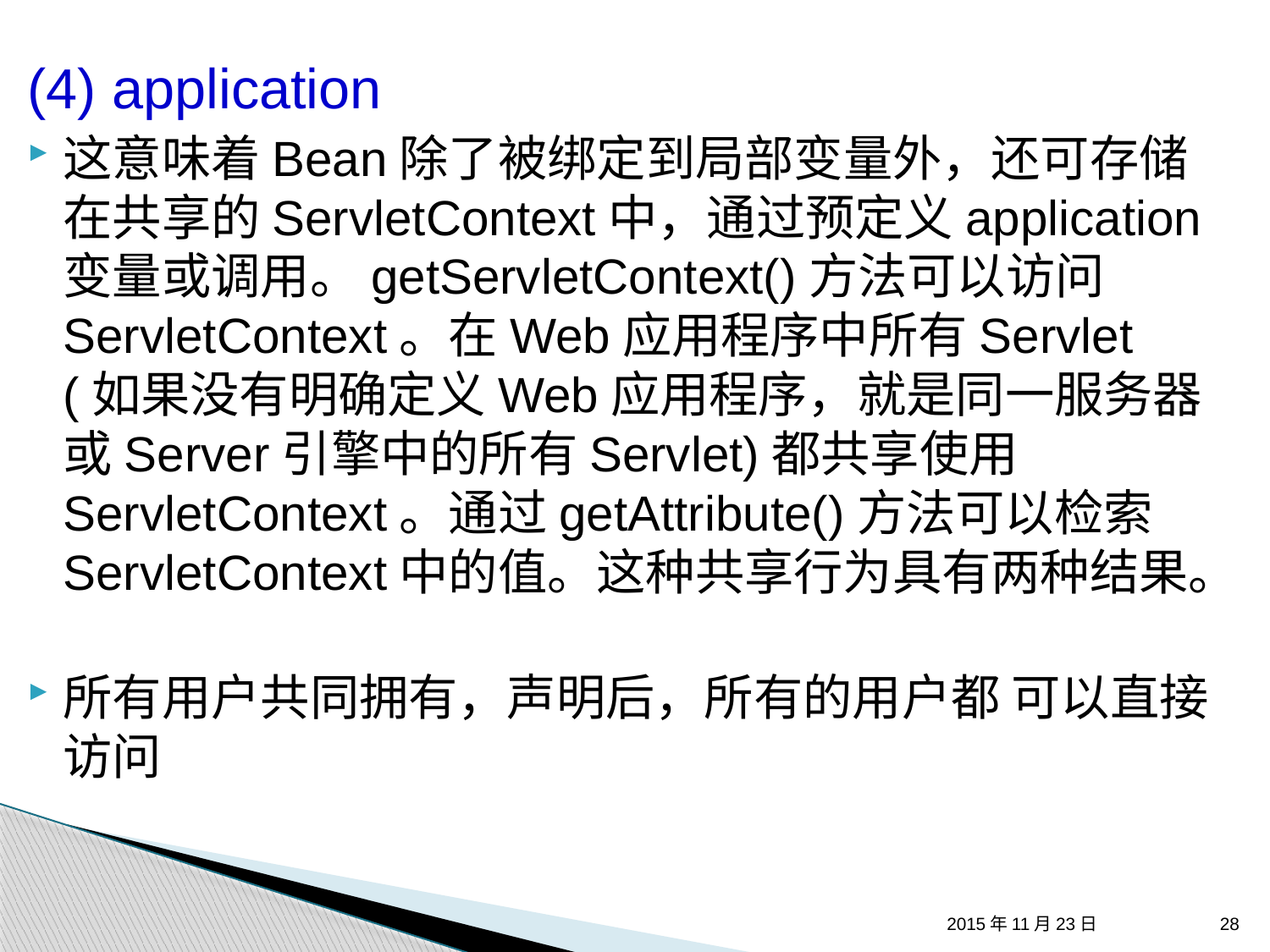

(4) application
这意味着Bean除了被绑定到局部变量外，还可存储在共享的ServletContext中，通过预定义application变量或调用。getServletContext()方法可以访问ServletContext。在Web应用程序中所有Servlet (如果没有明确定义Web应用程序，就是同一服务器或Server引擎中的所有Servlet)都共享使用ServletContext。通过getAttribute()方法可以检索ServletContext中的值。这种共享行为具有两种结果。
所有用户共同拥有，声明后，所有的用户都 可以直接 访问
2015年11月23日
28